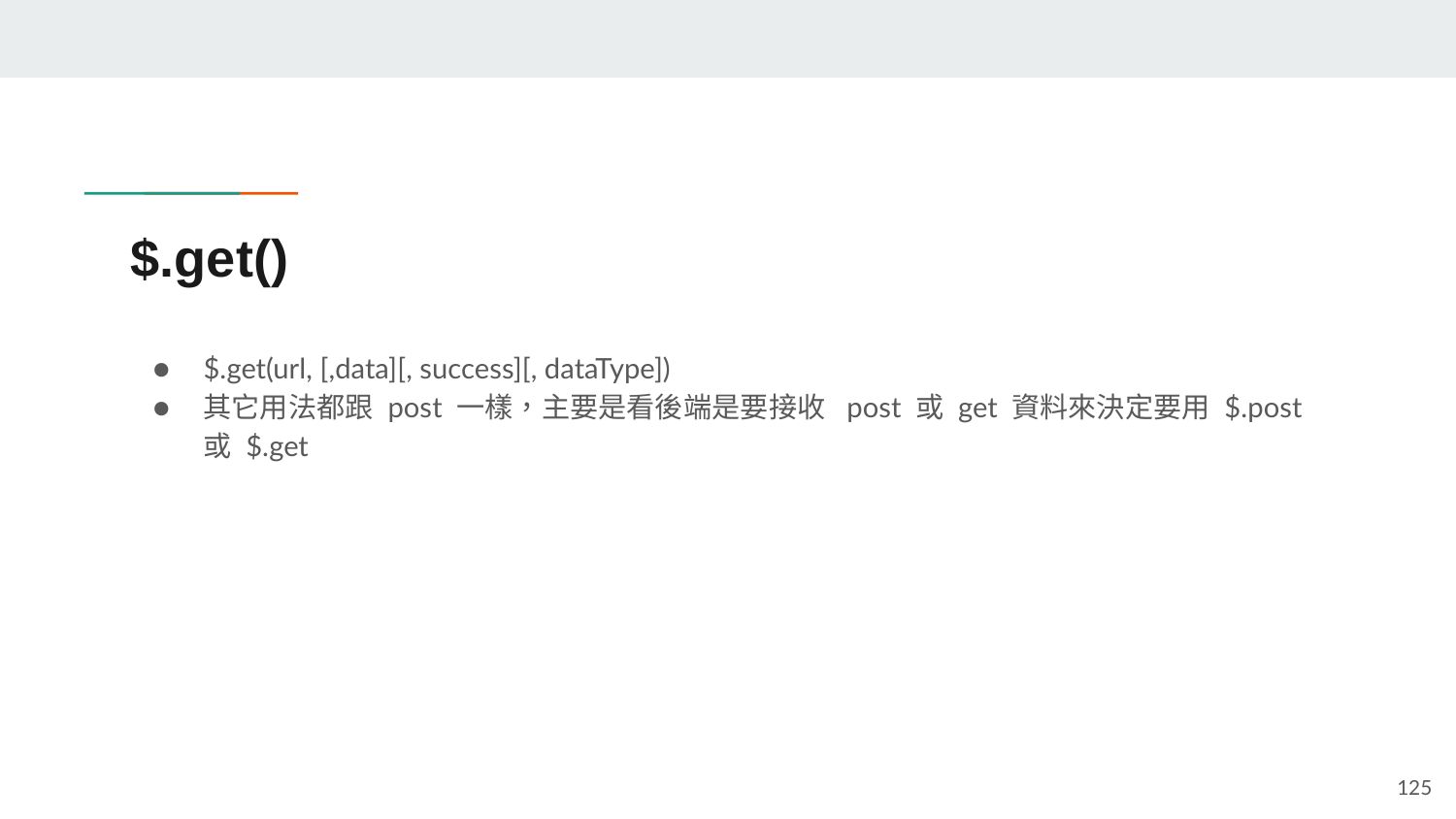

# $.get()
$.get(url, [,data][, success][, dataType])
其它用法都跟 post 一樣，主要是看後端是要接收  post 或 get 資料來決定要用 $.post 或 $.get

125